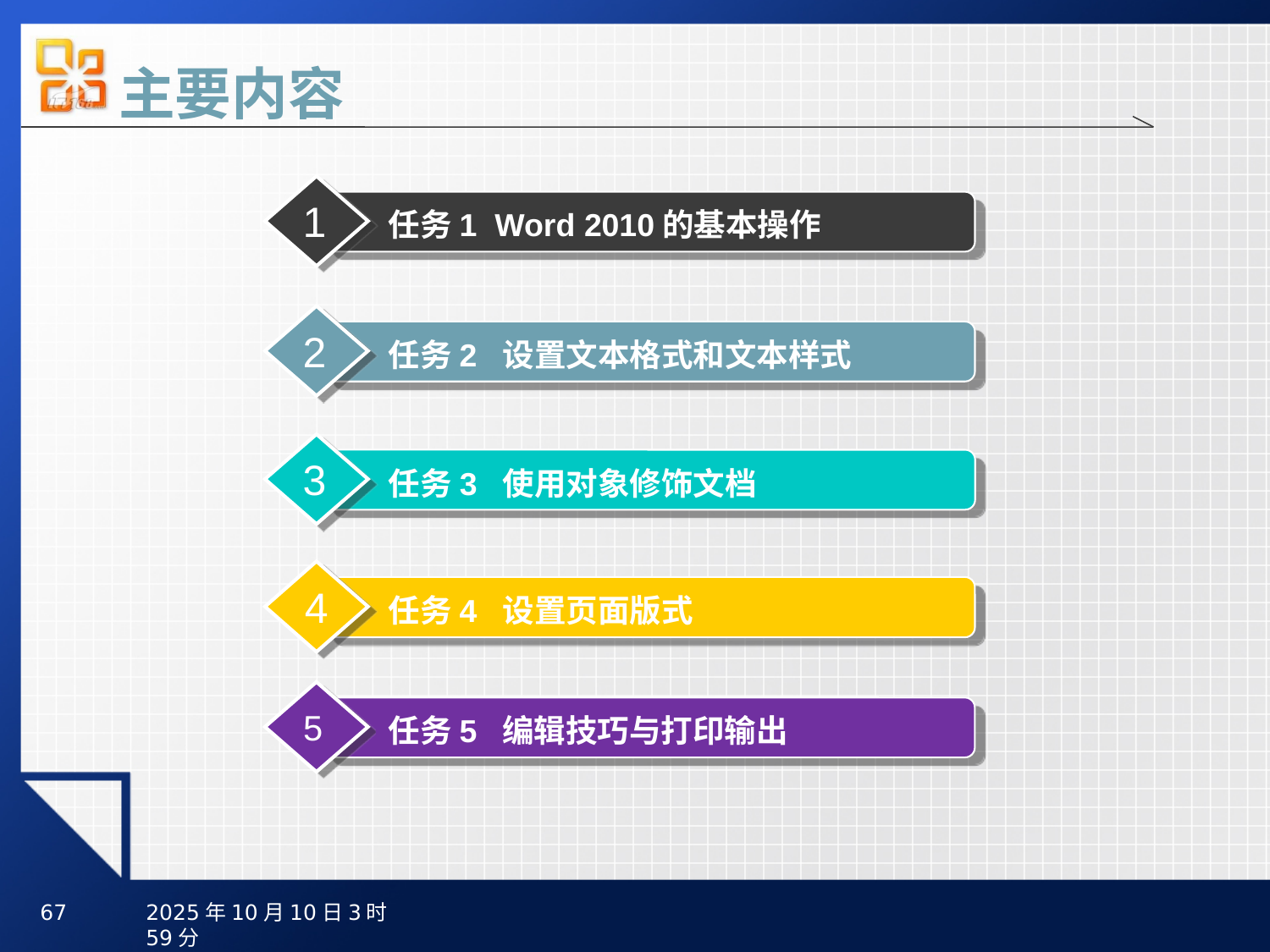

# 主要内容

1

任务1  Word 2010的基本操作

2

任务2  设置文本格式和文本样式

3

任务3  使用对象修饰文档

4

任务4  设置页面版式
5

任务5  编辑技巧与打印输出
67
2025年10月10日3时59分